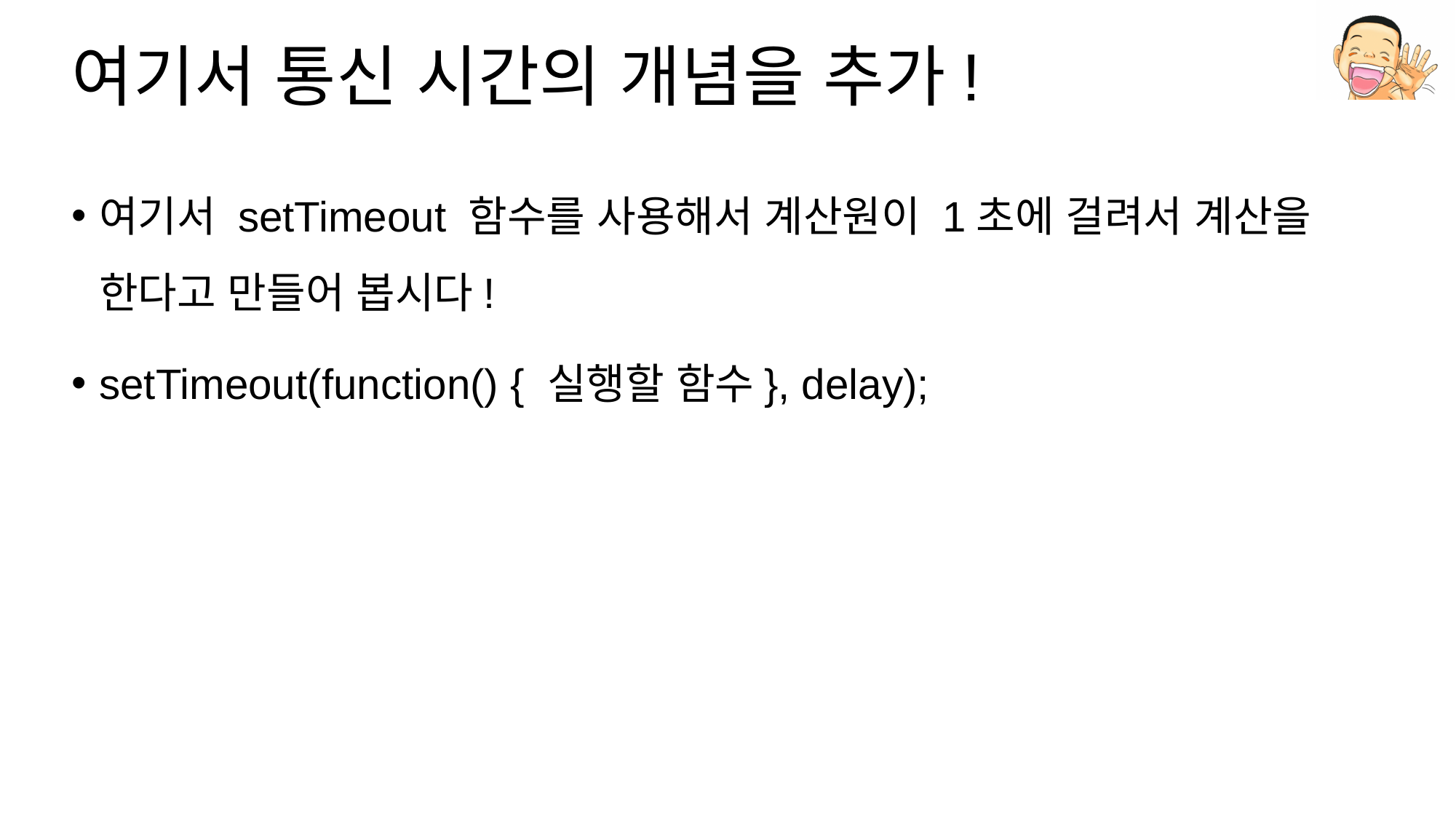

# 여기서 통신 시간의 개념을 추가!
여기서 setTimeout 함수를 사용해서 계산원이 1초에 걸려서 계산을 한다고 만들어 봅시다!
setTimeout(function() { 실행할 함수}, delay);